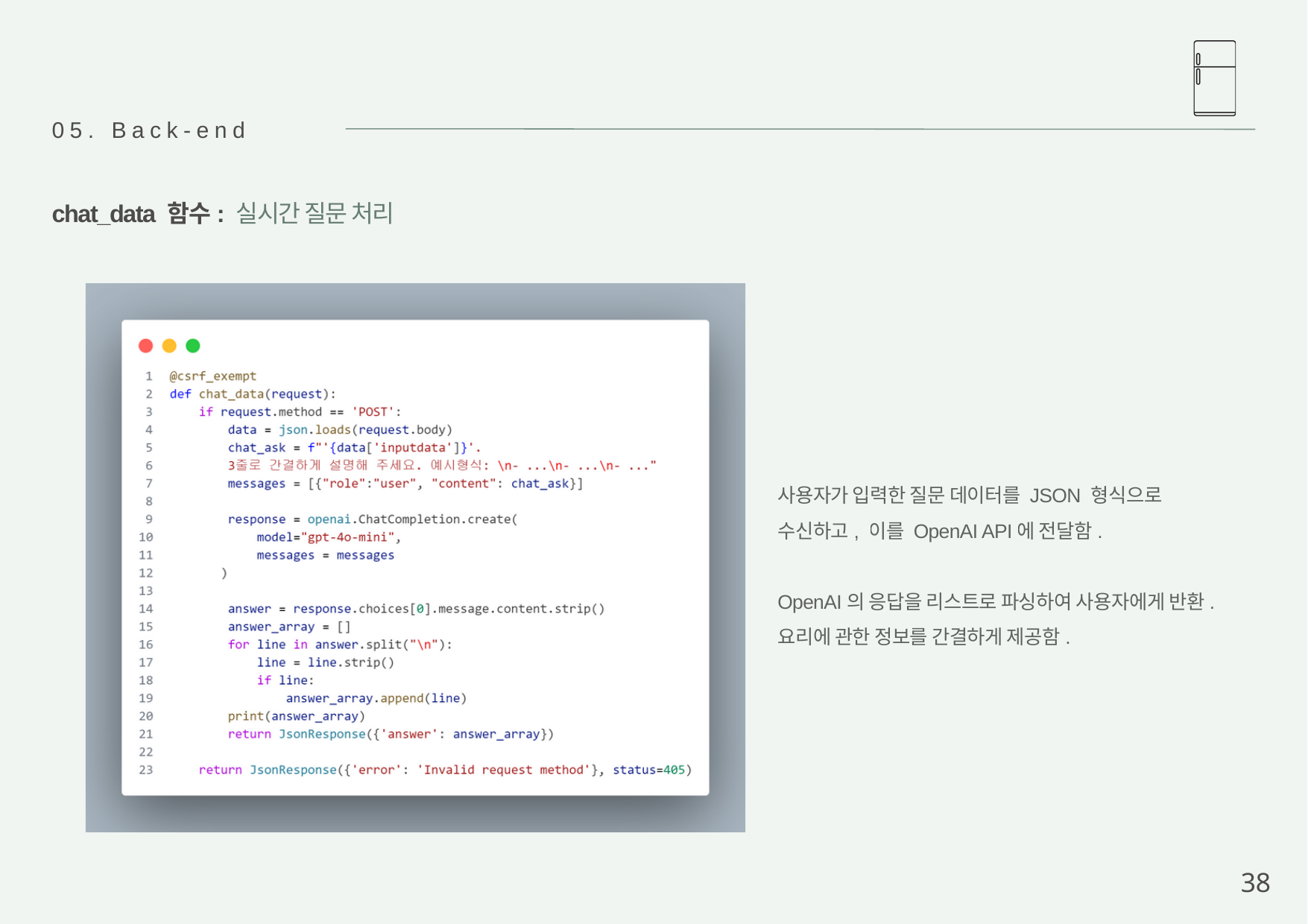

05. Back-end

chat_data 함수: 실시간 질문 처리

사용자가 입력한 질문 데이터를 JSON 형식으로
수신하고, 이를 OpenAI API에 전달함.

OpenAI의 응답을 리스트로 파싱하여 사용자에게 반환.
요리에 관한 정보를 간결하게 제공함.

38